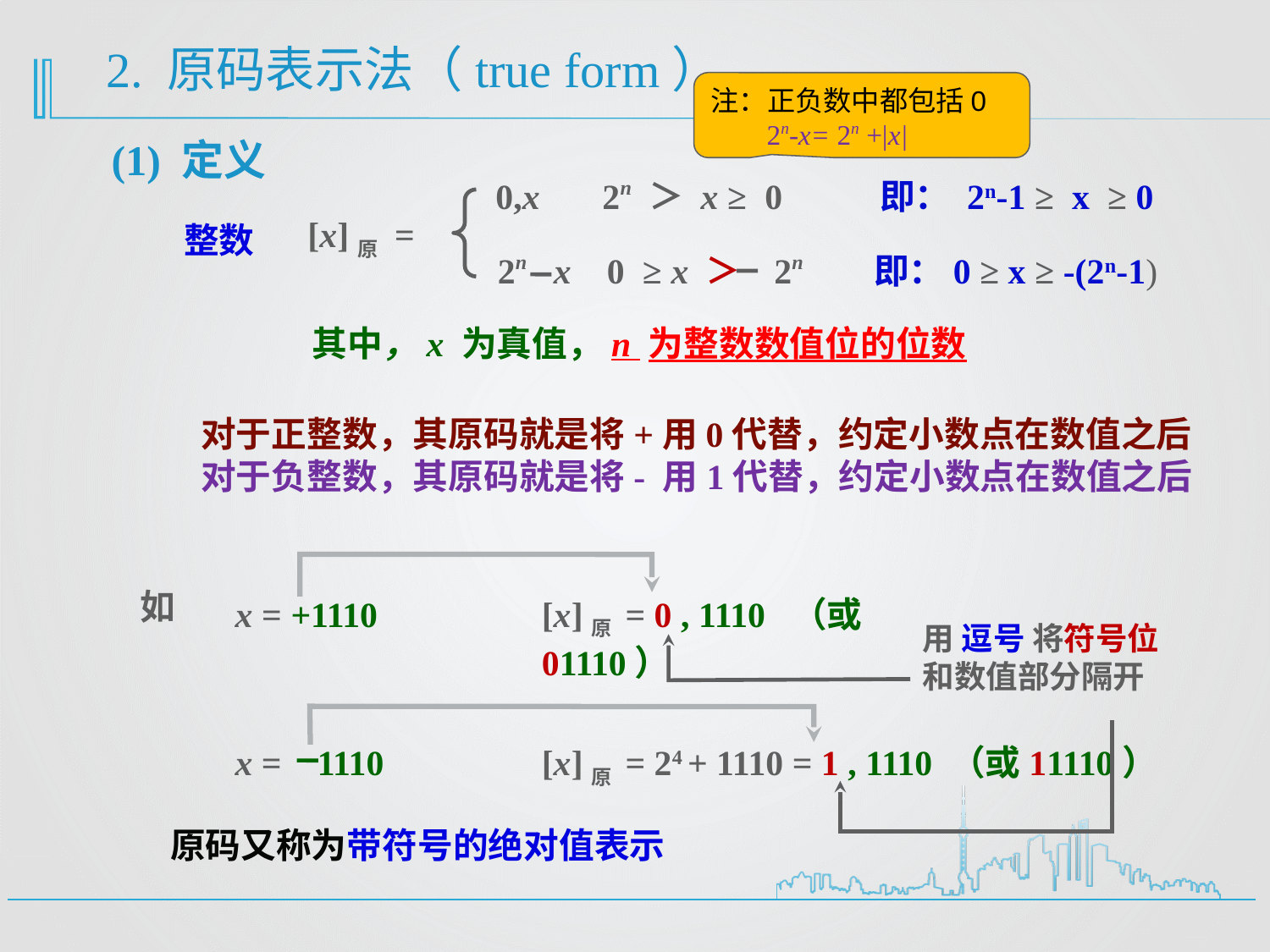

2. 原码表示法（true form）
注：正负数中都包括0
        2n-x= 2n +|x|
(1) 定义
0,x       2n ＞ x ≥  0          即： 2n-1 ≥  x  ≥ 0

[x]原 =
2n   x    0  ≥ x ＞   2n       即：0 ≥ x ≥ -(2n-1)

整数
其中，x 为真值，n 为整数数值位的位数
对于正整数，其原码就是将+用0代替，约定小数点在数值之后
对于负整数，其原码就是将- 用1代替，约定小数点在数值之后

如
x = +1110
[x]原 = 0 , 1110  （或01110）
用 逗号 将符号位
和数值部分隔开

x =    1110

[x]原 = 24 + 1110 = 1 , 1110 （或11110）
原码又称为带符号的绝对值表示